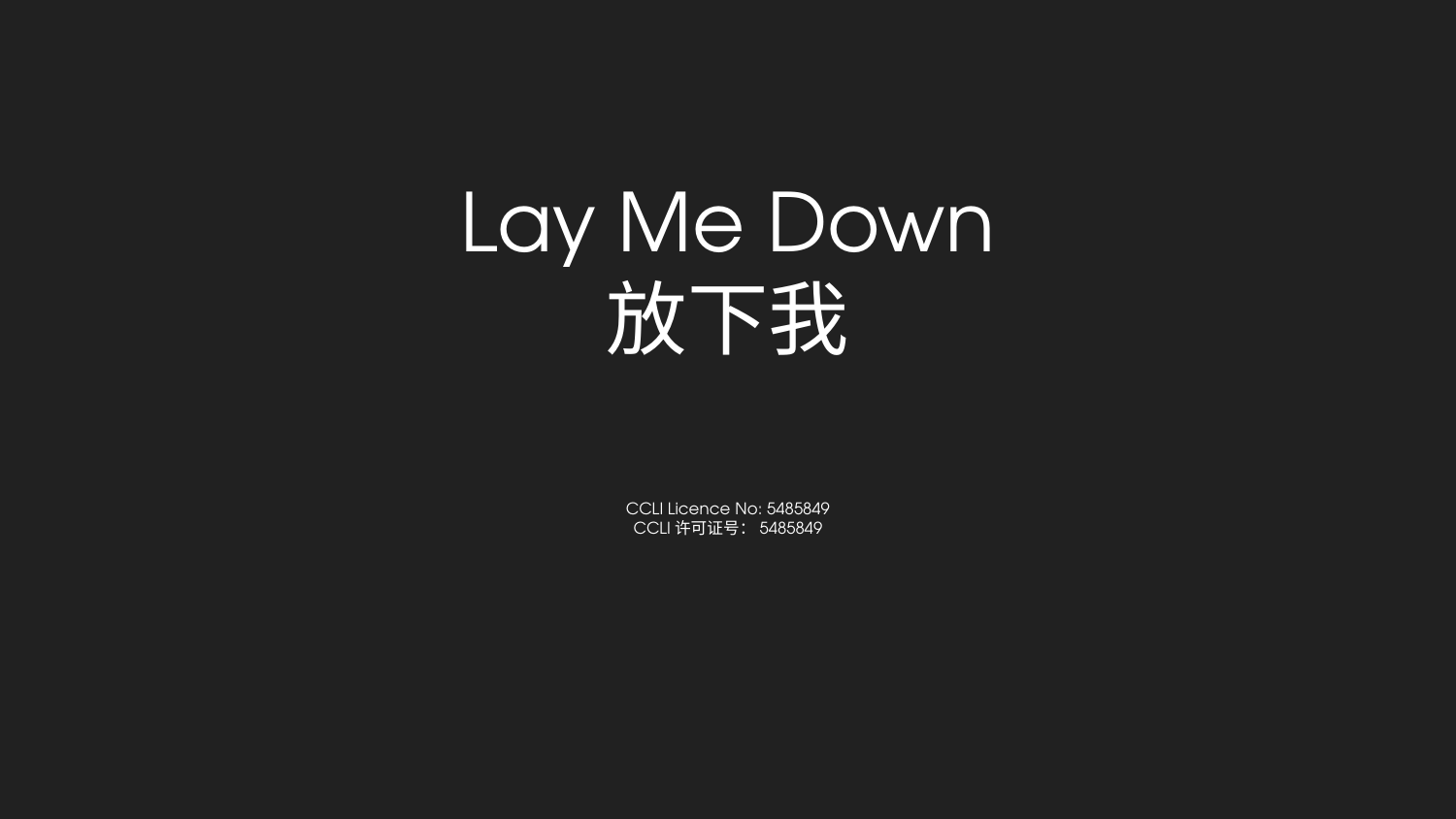

Lay Me Down
放下我
CCLI Licence No: 5485849
CCLI许可证号：5485849